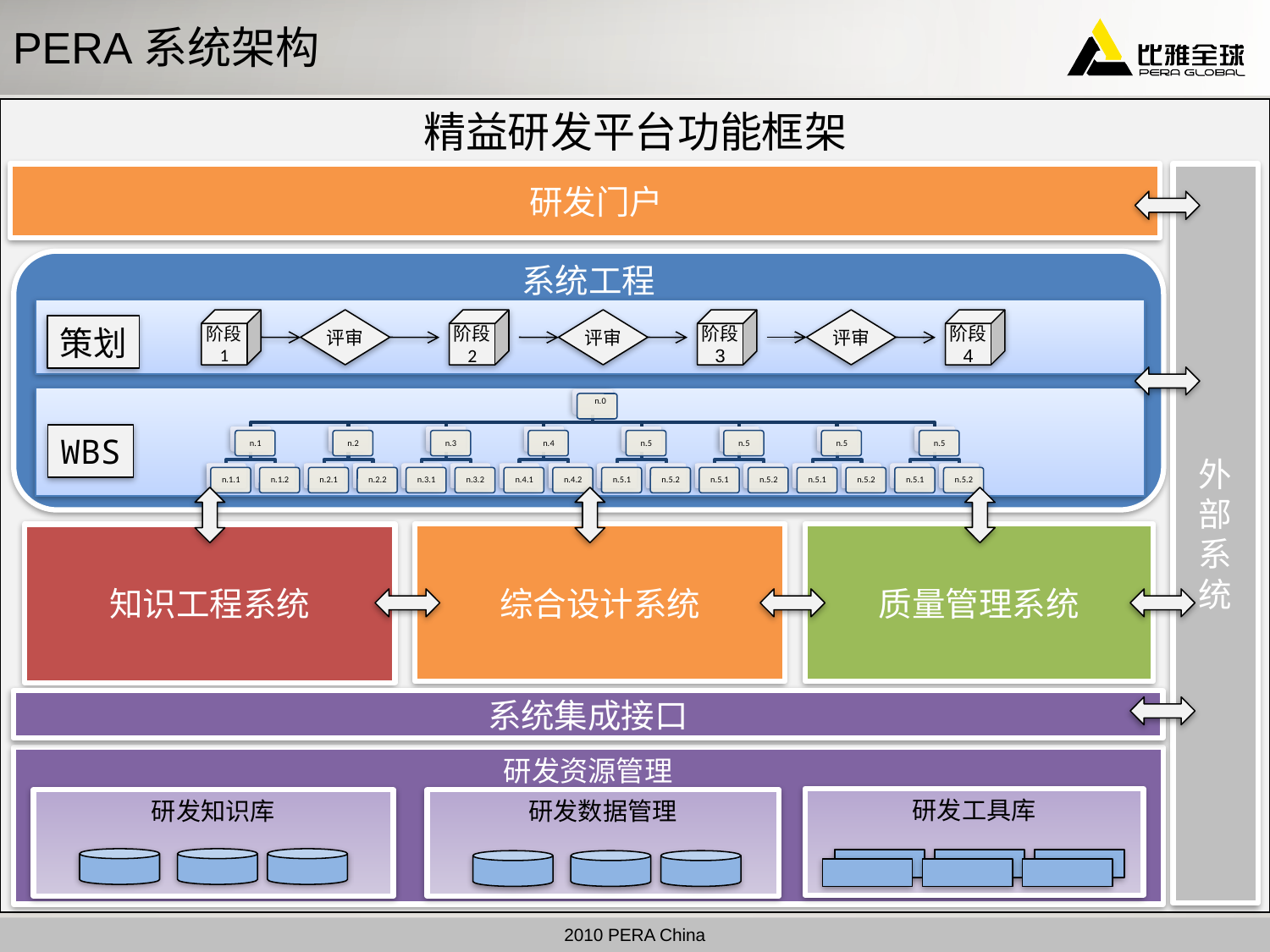

# PERA系统架构
精益研发平台功能框架
  研发门户
外
部
系
统

系统工程

阶段
1
评审
阶段
2
评审
阶段
3
评审
阶段
4
策划

   n.0
n.1
n.1.1
n.1.2
n.2
n.2.1
n.2.2
n.3
n.3.1
n.3.2
n.4
n.4.1
n.4.2
n.5
n.5.1
n.5.2
n.5
n.5.1
n.5.2
n.5
n.5.1
n.5.2
n.5
n.5.1
n.5.2
WBS

知识工程系统
综合设计系统

质量管理系统

系统集成接口

研发资源管理
研发工具库
研发知识库

研发数据管理